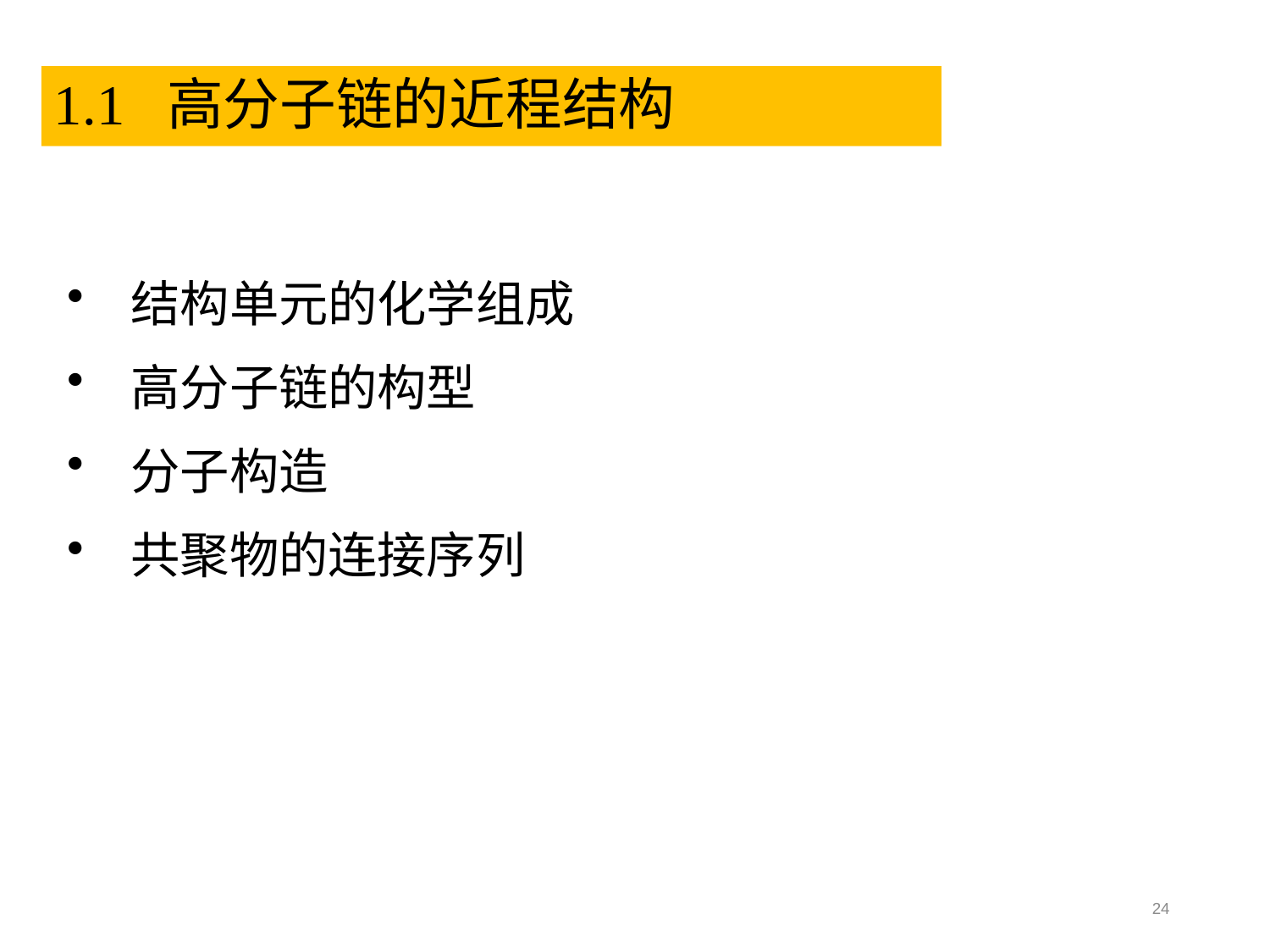

# 1.1  高分子链的近程结构
结构单元的化学组成
高分子链的构型
分子构造
共聚物的连接序列
24